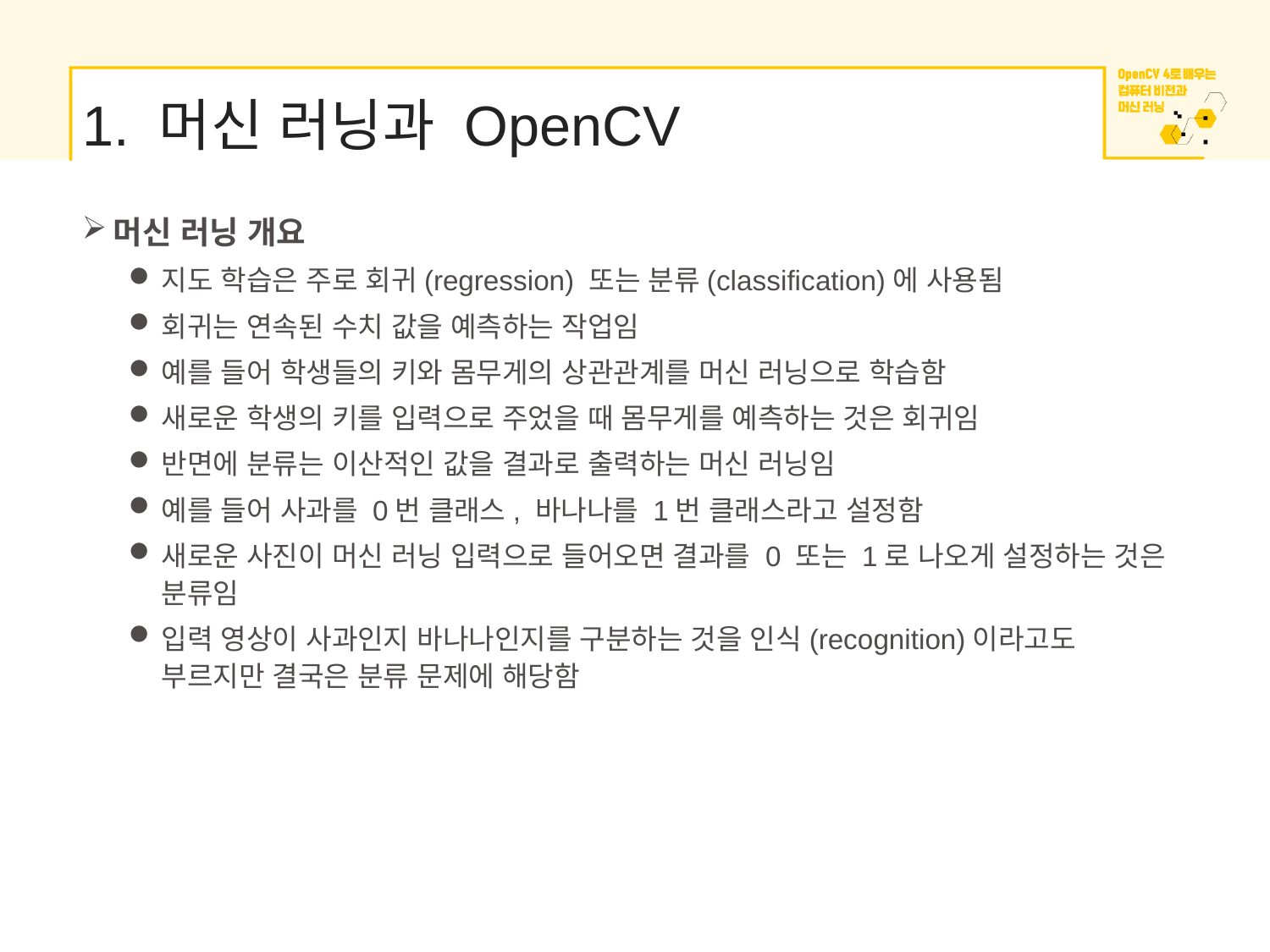

# 1. 머신 러닝과 OpenCV
머신 러닝 개요
지도 학습은 주로 회귀(regression) 또는 분류(classification)에 사용됨
회귀는 연속된 수치 값을 예측하는 작업임
예를 들어 학생들의 키와 몸무게의 상관관계를 머신 러닝으로 학습함
새로운 학생의 키를 입력으로 주었을 때 몸무게를 예측하는 것은 회귀임
반면에 분류는 이산적인 값을 결과로 출력하는 머신 러닝임
예를 들어 사과를 0번 클래스, 바나나를 1번 클래스라고 설정함
새로운 사진이 머신 러닝 입력으로 들어오면 결과를 0 또는 1로 나오게 설정하는 것은 분류임
입력 영상이 사과인지 바나나인지를 구분하는 것을 인식(recognition)이라고도 부르지만 결국은 분류 문제에 해당함